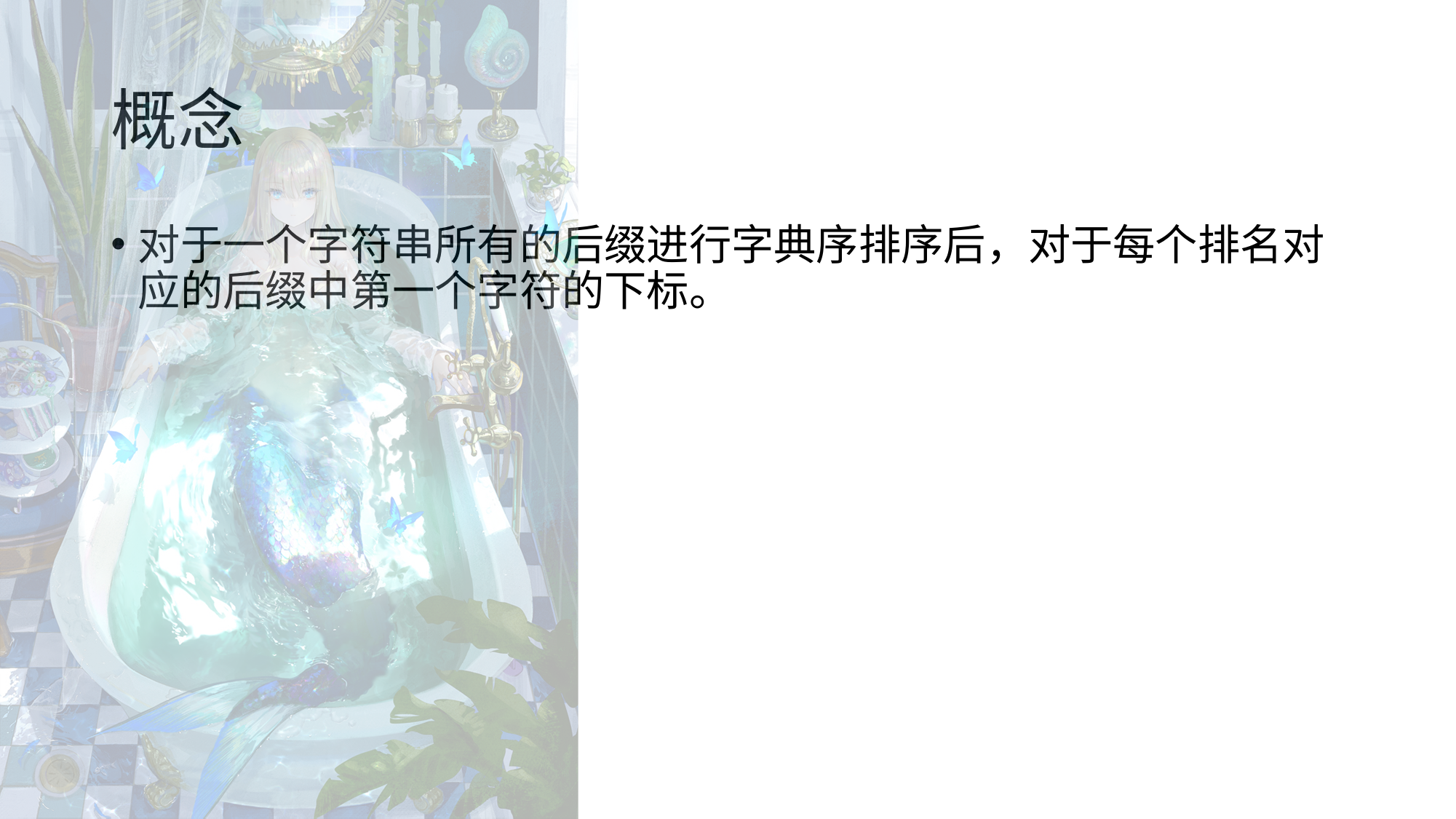

# 概念
对于一个字符串所有的后缀进行字典序排序后，对于每个排名对应的后缀中第一个字符的下标。